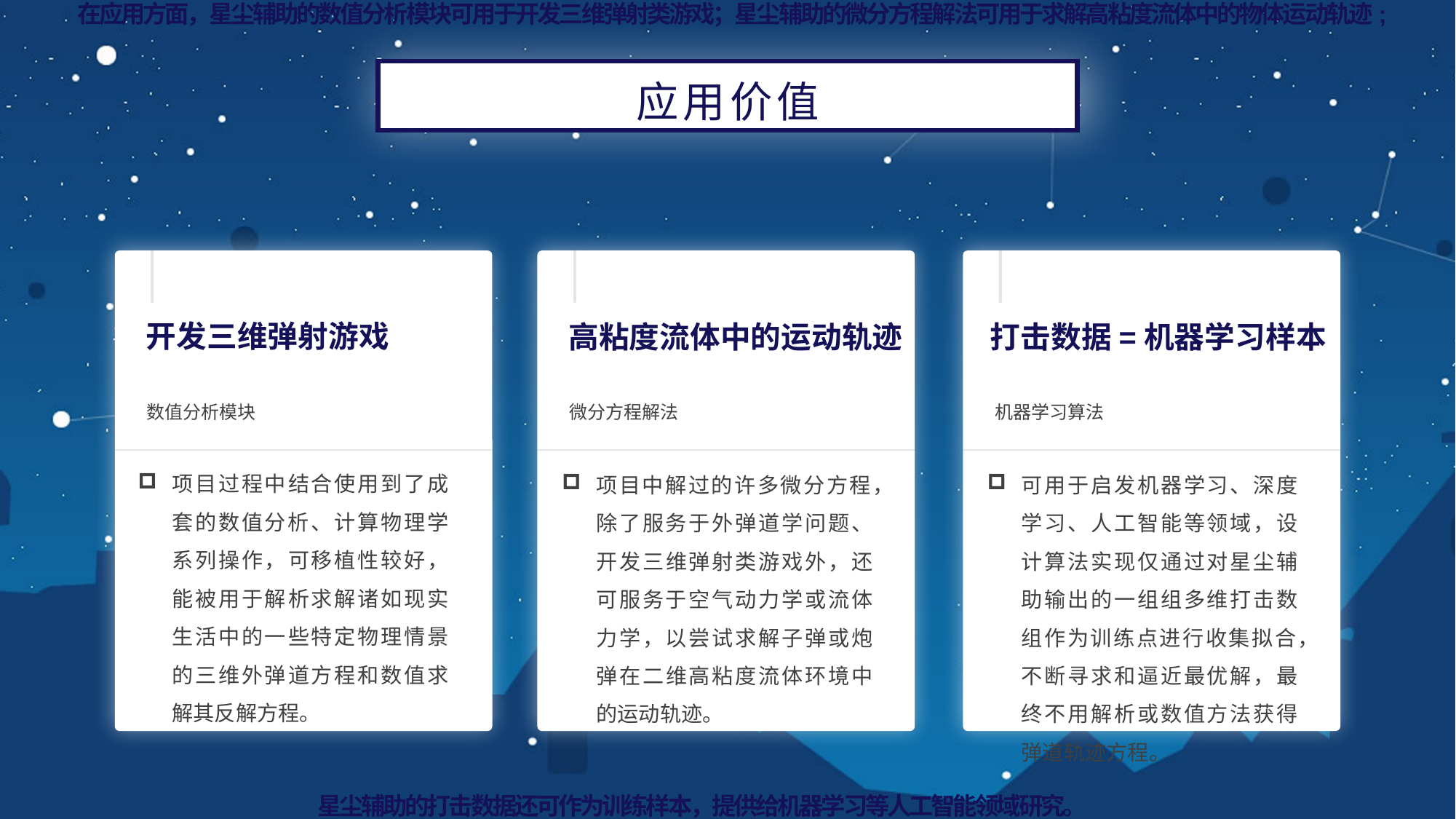

在应用方面，星尘辅助的数值分析模块可用于开发三维弹射类游戏；星尘辅助的微分方程解法可用于求解高粘度流体中的物体运动轨迹;
应用价值

开发三维弹射游戏
高粘度流体中的运动轨迹
打击数据=机器学习样本
数值分析模块
微分方程解法
机器学习算法
项目过程中结合使用到了成套的数值分析、计算物理学系列操作，可移植性较好，能被用于解析求解诸如现实生活中的一些特定物理情景的三维外弹道方程和数值求解其反解方程。
项目中解过的许多微分方程，除了服务于外弹道学问题、开发三维弹射类游戏外，还可服务于空气动力学或流体力学，以尝试求解子弹或炮弹在二维高粘度流体环境中的运动轨迹。
可用于启发机器学习、深度学习、人工智能等领域，设计算法实现仅通过对星尘辅助输出的一组组多维打击数组作为训练点进行收集拟合，不断寻求和逼近最优解，最终不用解析或数值方法获得弹道轨迹方程。
星尘辅助的打击数据还可作为训练样本，提供给机器学习等人工智能领域研究。